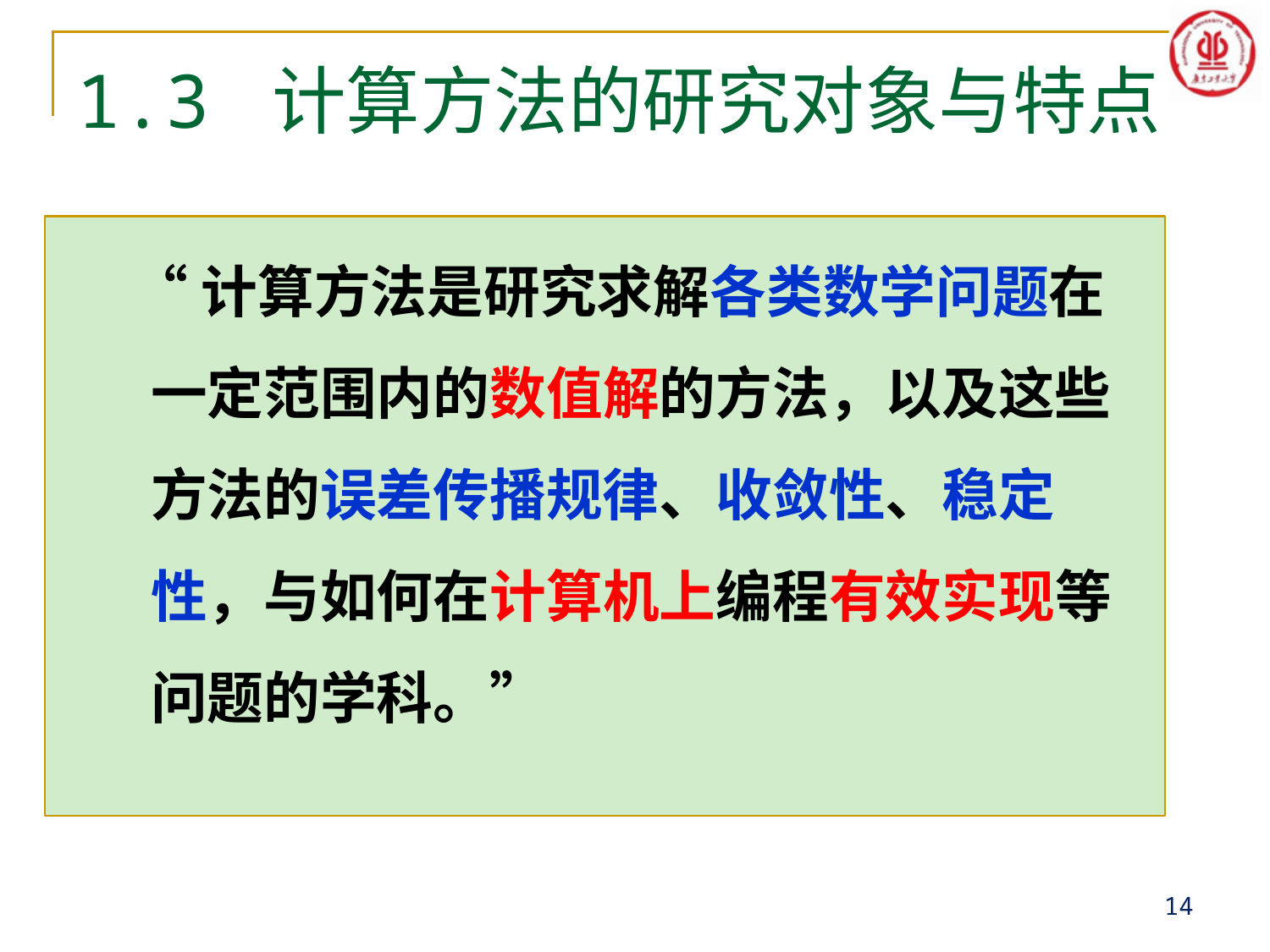

# 1.3 计算方法的研究对象与特点
  “计算方法是研究求解各类数学问题在一定范围内的数值解的方法，以及这些方法的误差传播规律、收敛性、稳定性，与如何在计算机上编程有效实现等问题的学科。”

14